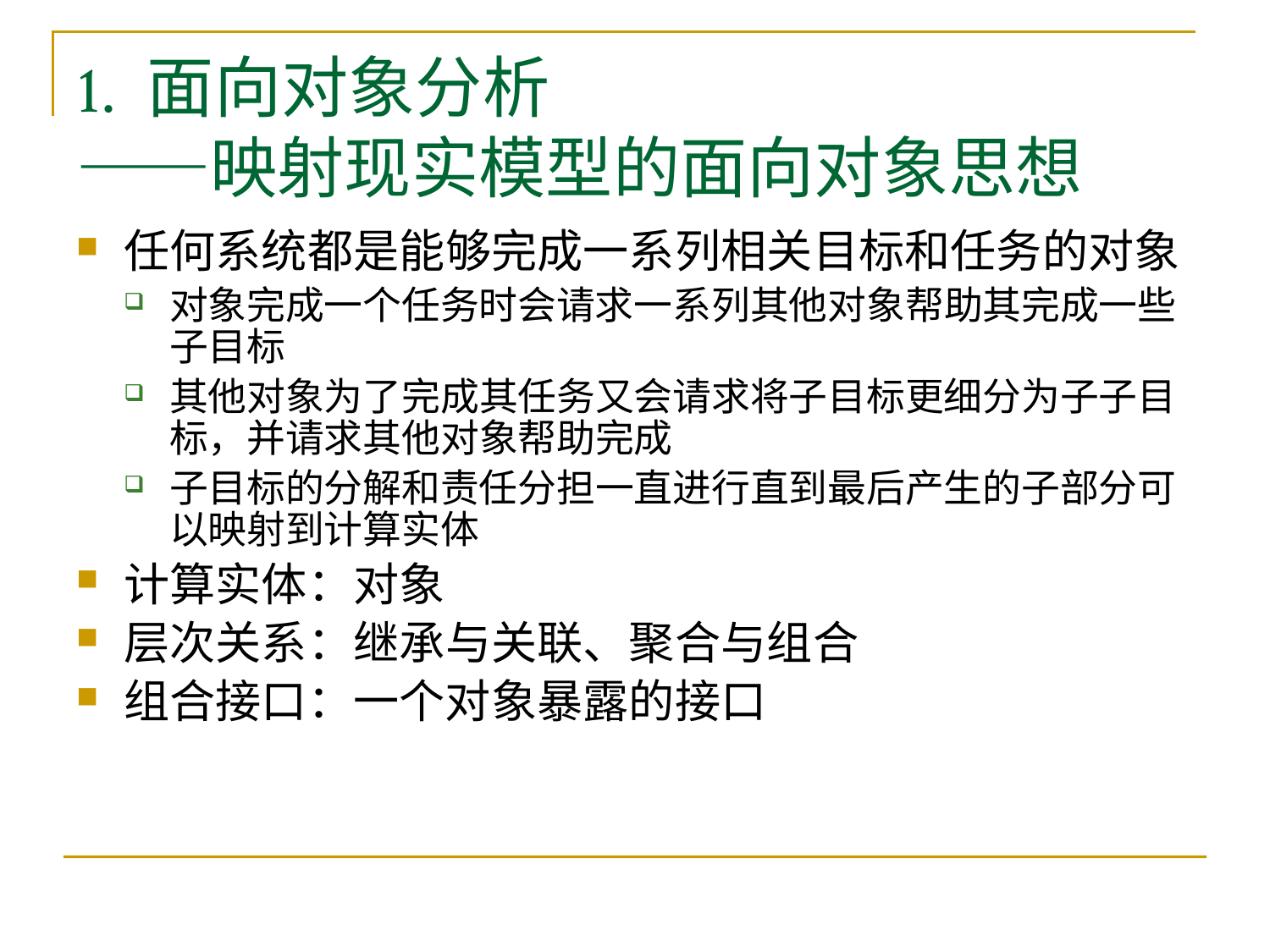

# 1. 面向对象分析 ——映射现实模型的面向对象思想
任何系统都是能够完成一系列相关目标和任务的对象
对象完成一个任务时会请求一系列其他对象帮助其完成一些子目标
其他对象为了完成其任务又会请求将子目标更细分为子子目标，并请求其他对象帮助完成
子目标的分解和责任分担一直进行直到最后产生的子部分可以映射到计算实体
计算实体：对象
层次关系：继承与关联、聚合与组合
组合接口：一个对象暴露的接口